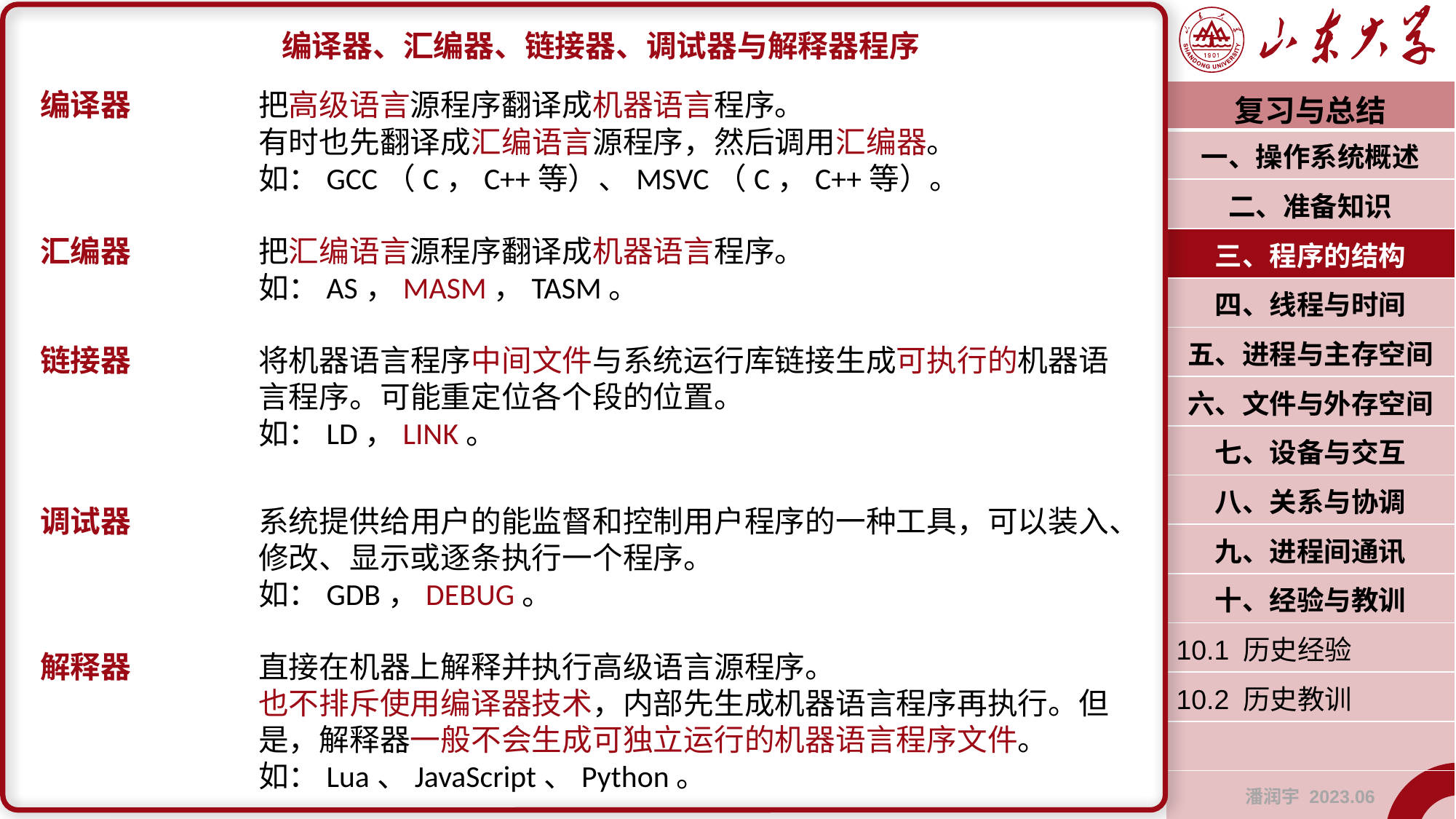

编译器、汇编器、链接器、调试器与解释器程序
编译器		把高级语言源程序翻译成机器语言程序。
		有时也先翻译成汇编语言源程序，然后调用汇编器。
		如：GCC（C，C++等）、MSVC（C，C++等）。

汇编器		把汇编语言源程序翻译成机器语言程序。
		如：AS，MASM，TASM。

链接器		将机器语言程序中间文件与系统运行库链接生成可执行的机器语		言程序。可能重定位各个段的位置。
		如：LD，LINK。

调试器		系统提供给用户的能监督和控制用户程序的一种工具，可以装入、		修改、显示或逐条执行一个程序。
		如：GDB，DEBUG。

解释器		直接在机器上解释并执行高级语言源程序。
		也不排斥使用编译器技术，内部先生成机器语言程序再执行。但		是，解释器一般不会生成可独立运行的机器语言程序文件。
		如：Lua、JavaScript、Python。
| 复习与总结 |
| --- |
| 一、操作系统概述 |
| 二、准备知识 |
| 三、程序的结构 |
| 四、线程与时间 |
| 五、进程与主存空间 |
| 六、文件与外存空间 |
| 七、设备与交互 |
| 八、关系与协调 |
| 九、进程间通讯 |
| 十、经验与教训 |
| 10.1 历史经验 |
| 10.2 历史教训 |
|  |
| 潘润宇 2023.06 |